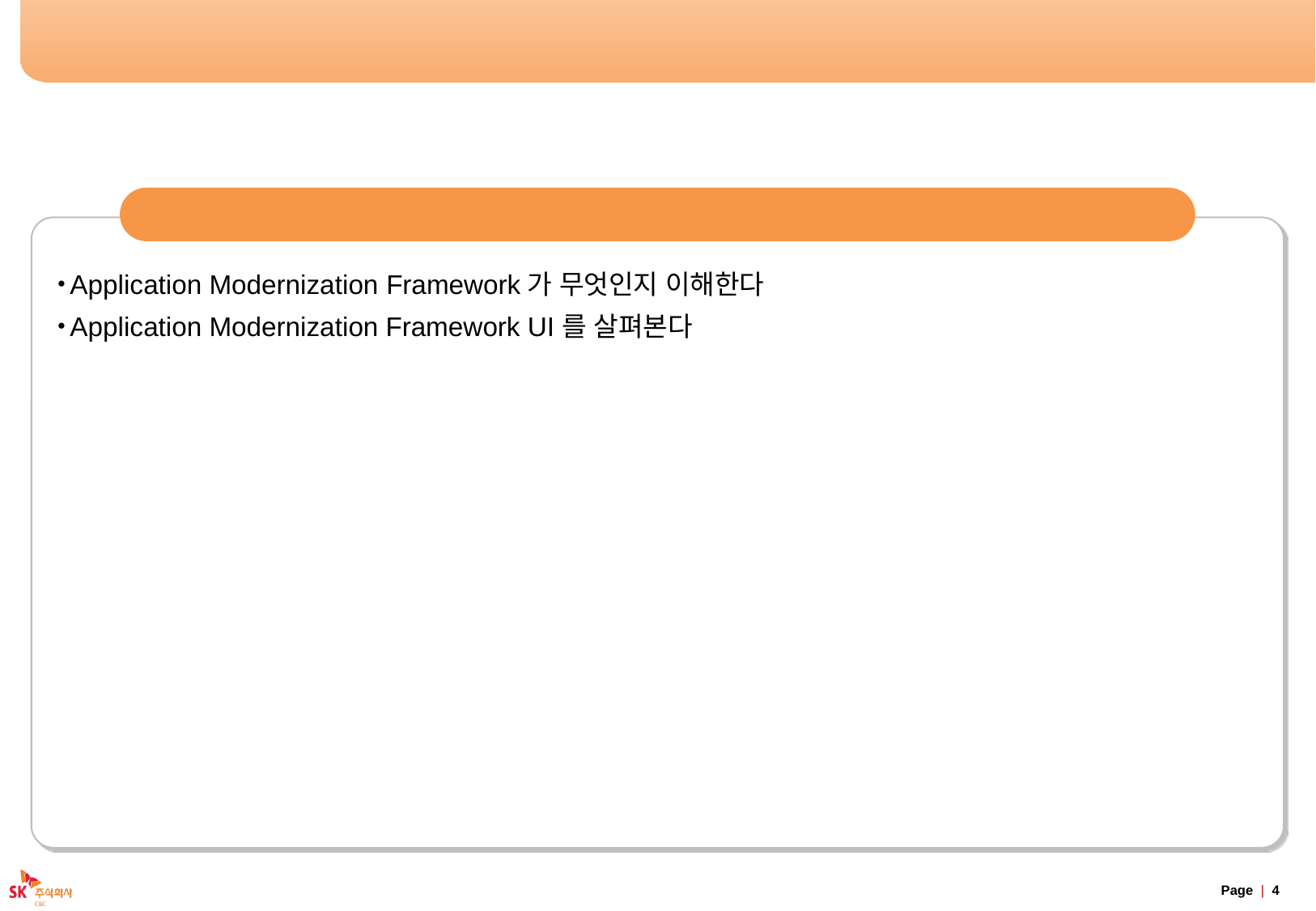

# Application Modernization Framework 소개

목표

Application Modernization Framework가 무엇인지 이해한다
Application Modernization Framework UI를 살펴본다